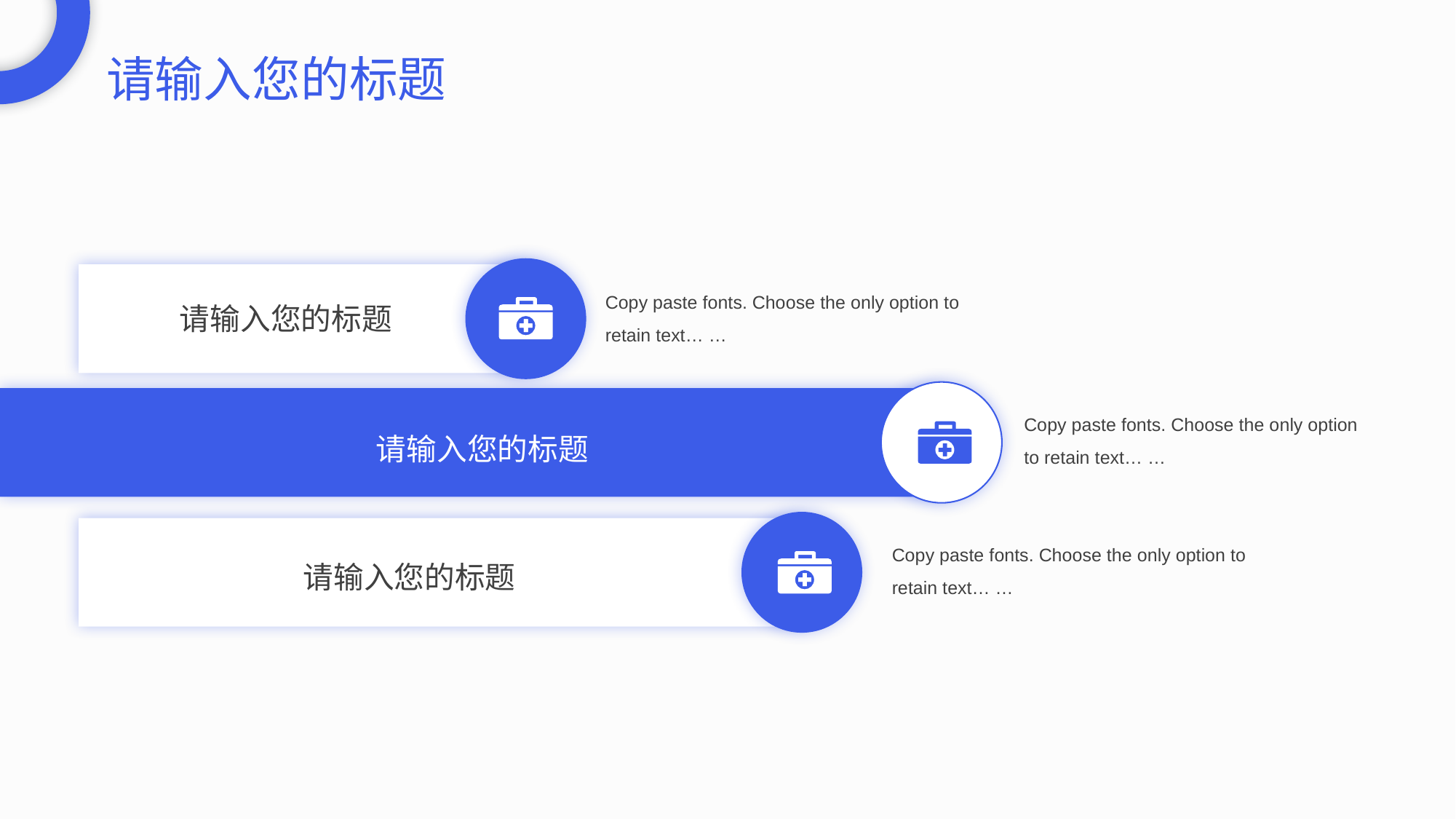

请输入您的标题

请输入您的标题

Copy paste fonts. Choose the only option to retain text… …

请输入您的标题

Copy paste fonts. Choose the only option to retain text… …

请输入您的标题

Copy paste fonts. Choose the only option to retain text… …